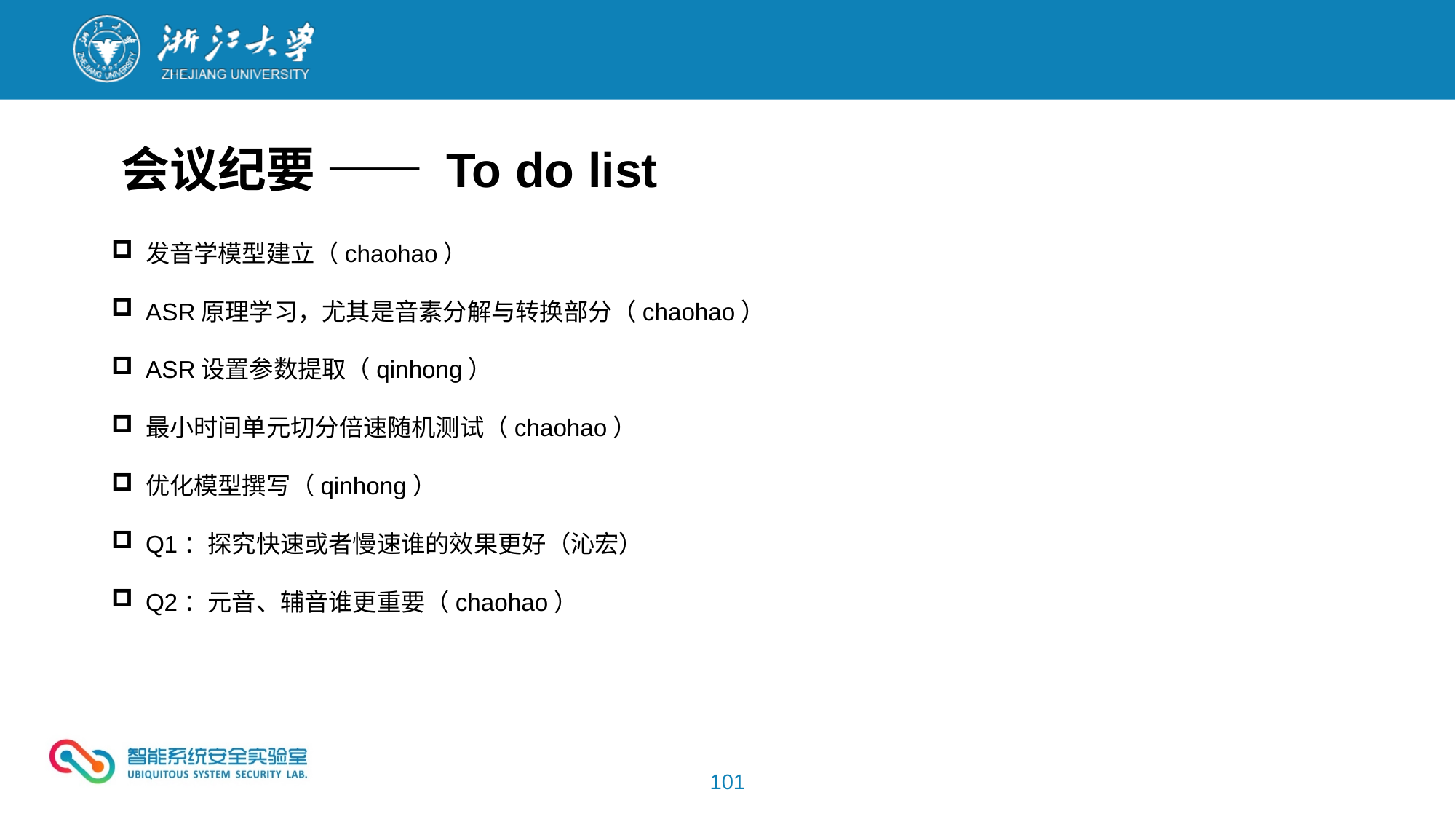

会议纪要 —— To do list
发音学模型建立（chaohao）
ASR原理学习，尤其是音素分解与转换部分（chaohao）
ASR设置参数提取（qinhong）
最小时间单元切分倍速随机测试（chaohao）
优化模型撰写（qinhong）
Q1：探究快速或者慢速谁的效果更好（沁宏）
Q2：元音、辅音谁更重要（chaohao）